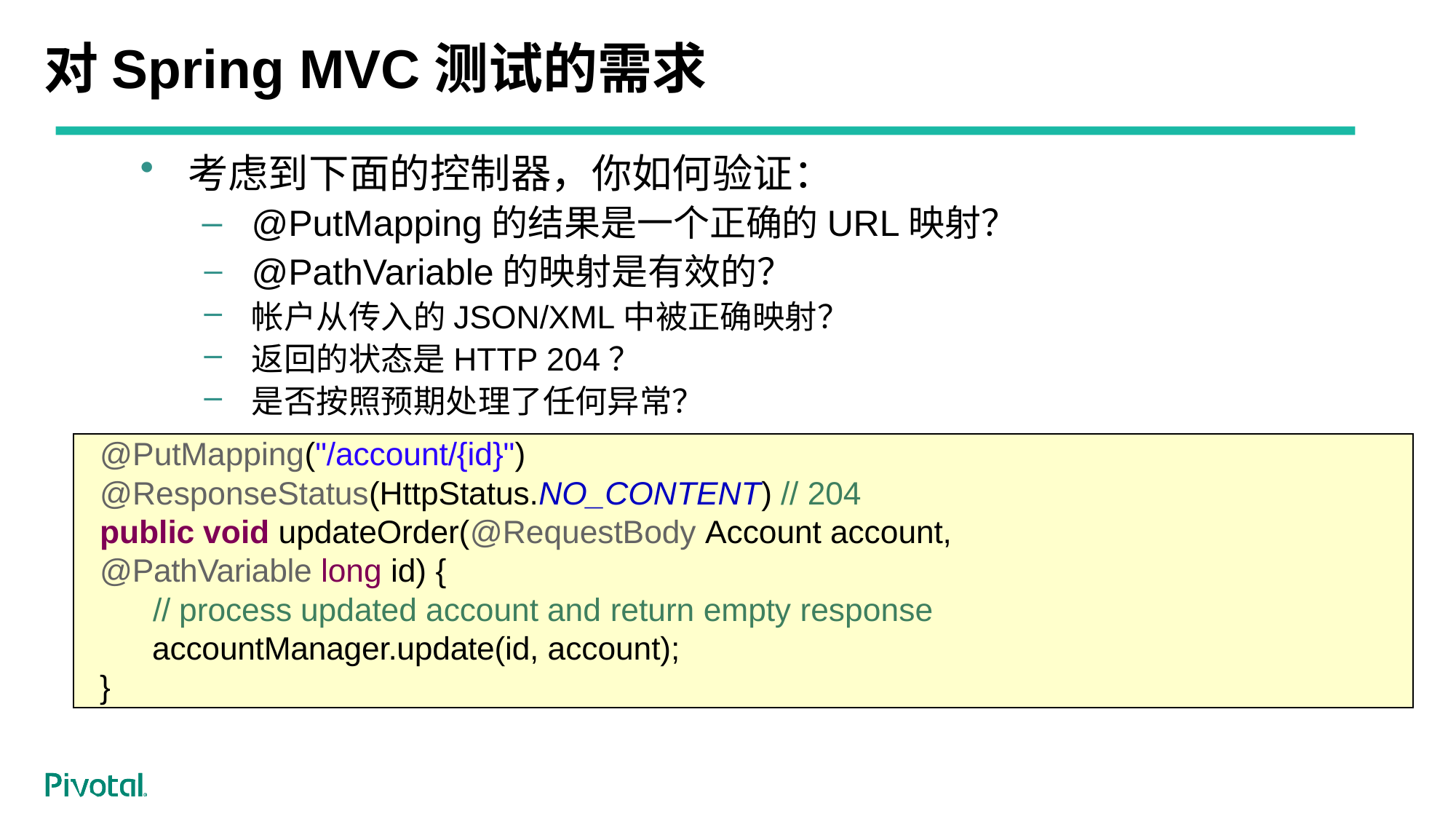

# 对Spring MVC测试的需求
考虑到下面的控制器，你如何验证：
@PutMapping的结果是一个正确的URL映射？
@PathVariable的映射是有效的？
帐户从传入的JSON/XML中被正确映射？
返回的状态是HTTP 204？
是否按照预期处理了任何异常？
@PutMapping("/account/{id}")
@ResponseStatus(HttpStatus.NO_CONTENT) // 204
public void updateOrder(@RequestBody Account account, @PathVariable long id) {
      // process updated account and return empty response
      accountManager.update(id, account);
}

34